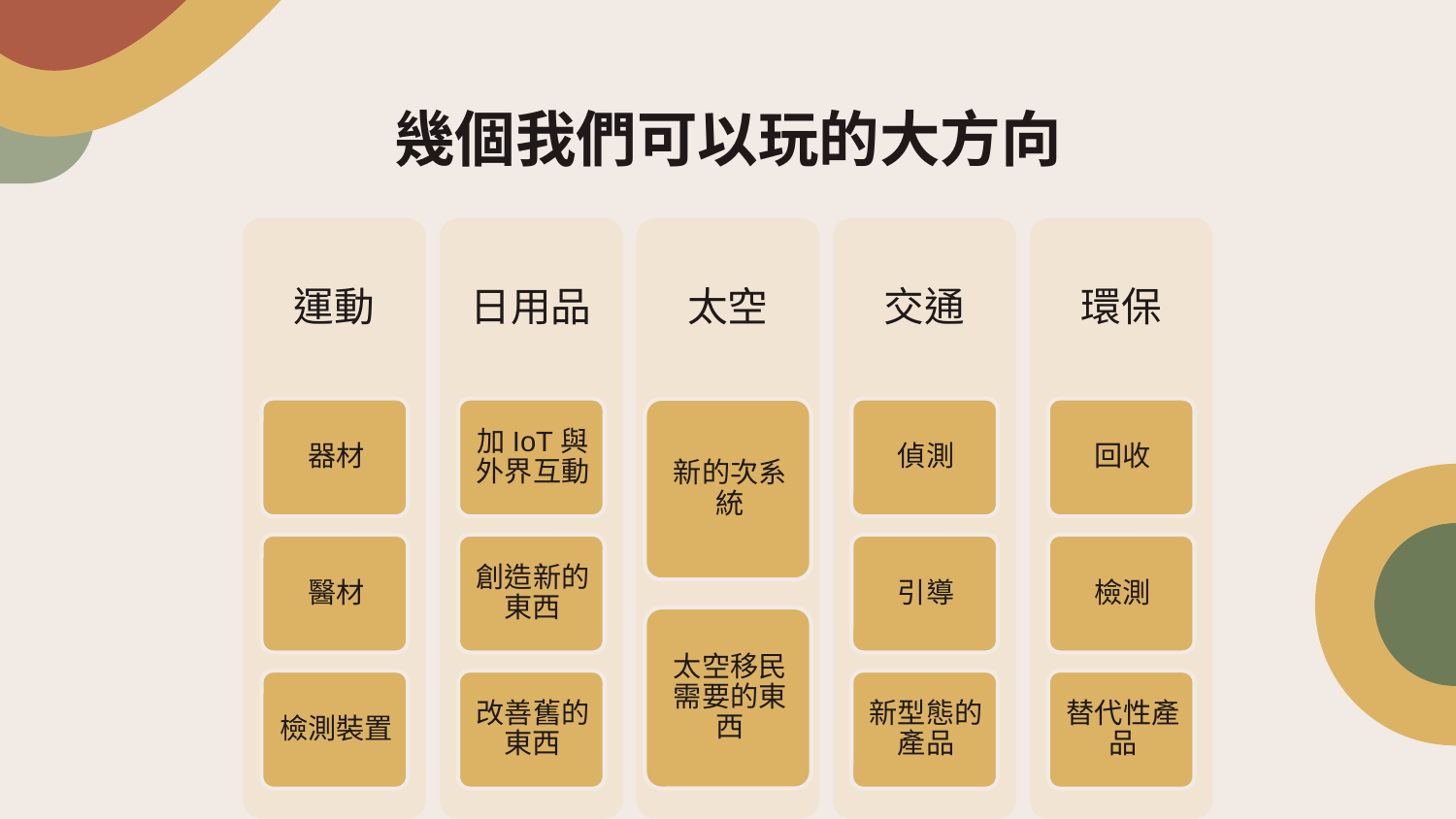

# 幾個我們可以玩的大方向
運動
器材
醫材
檢測裝置
日用品
加IoT與外界互動
創造新的東西
改善舊的東西
太空
新的次系統
太空移民需要的東西
交通
偵測
引導
新型態的產品
環保
回收
檢測
替代性產品